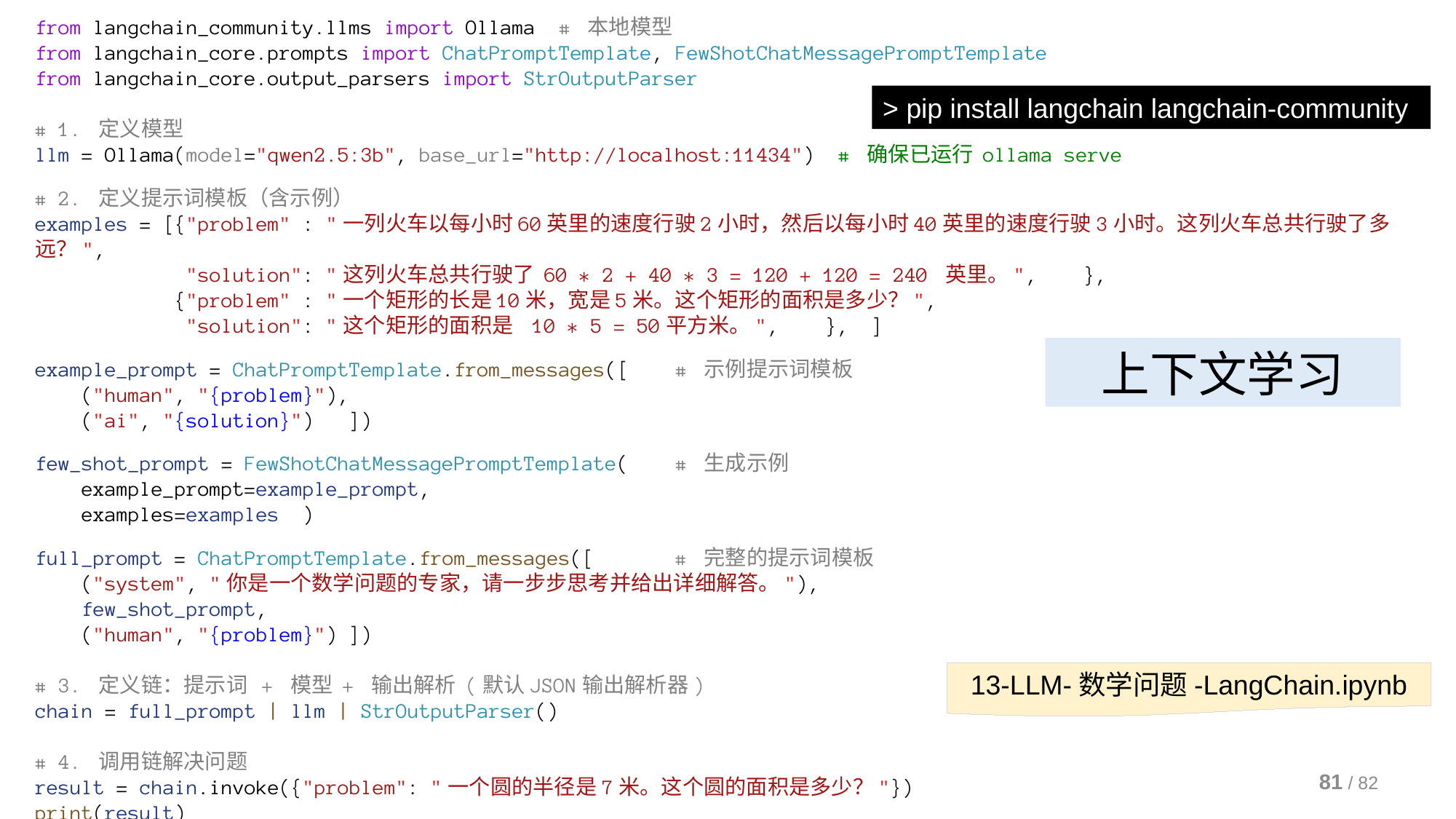

from langchain_community.llms import Ollama  # 本地模型
from langchain_core.prompts import ChatPromptTemplate, FewShotChatMessagePromptTemplate
from langchain_core.output_parsers import StrOutputParser
# 1. 定义模型
llm = Ollama(model="qwen2.5:3b", base_url="http://localhost:11434")  # 确保已运行 ollama serve
# 2. 定义提示词模板（含示例）
examples = [{"problem" : "一列火车以每小时60英里的速度行驶2小时，然后以每小时40英里的速度行驶3小时。这列火车总共行驶了多远？",
             "solution": "这列火车总共行驶了 60 * 2 + 40 * 3 = 120 + 120 = 240 英里。",    },
            {"problem" : "一个矩形的长是10米，宽是5米。这个矩形的面积是多少？",
             "solution": "这个矩形的面积是   10 * 5 = 50平方米。",    },  ]
example_prompt = ChatPromptTemplate.from_messages([    # 示例提示词模板
    ("human", "{problem}"),
    ("ai", "{solution}")   ])
few_shot_prompt = FewShotChatMessagePromptTemplate(    # 生成示例
    example_prompt=example_prompt,
    examples=examples  )
full_prompt = ChatPromptTemplate.from_messages([       # 完整的提示词模板
    ("system", "你是一个数学问题的专家，请一步步思考并给出详细解答。"),
    few_shot_prompt,
    ("human", "{problem}") ])
# 3. 定义链：提示词  + 模型 + 输出解析 (默认JSON输出解析器)
chain = full_prompt | llm | StrOutputParser()
# 4. 调用链解决问题
result = chain.invoke({"problem": "一个圆的半径是7米。这个圆的面积是多少？"})
print(result)
> pip install langchain langchain-community
上下文学习
13-LLM-数学问题-LangChain.ipynb
81 / 82